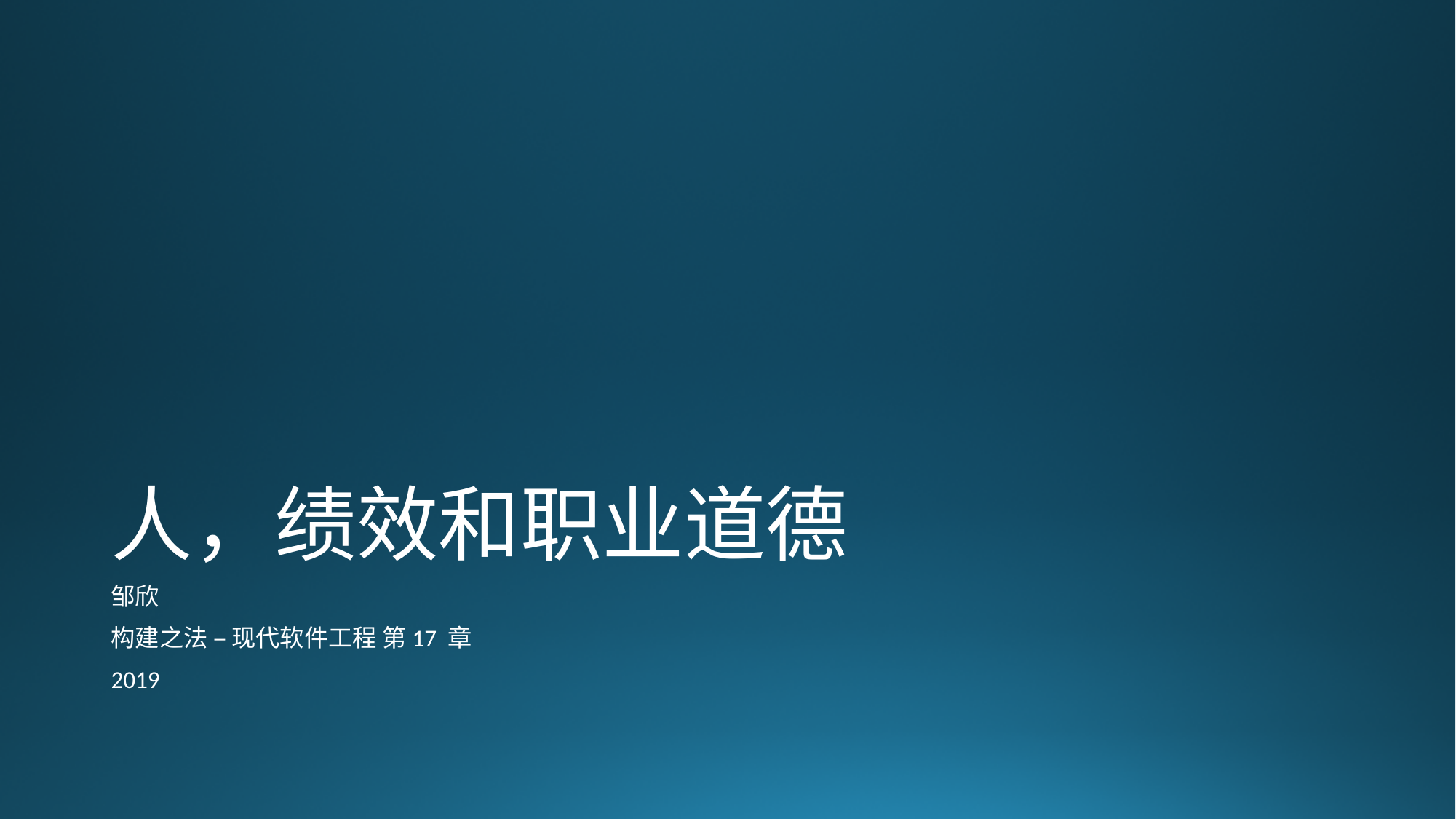

# 人，绩效和职业道德
邹欣
构建之法 – 现代软件工程 第17 章
2019